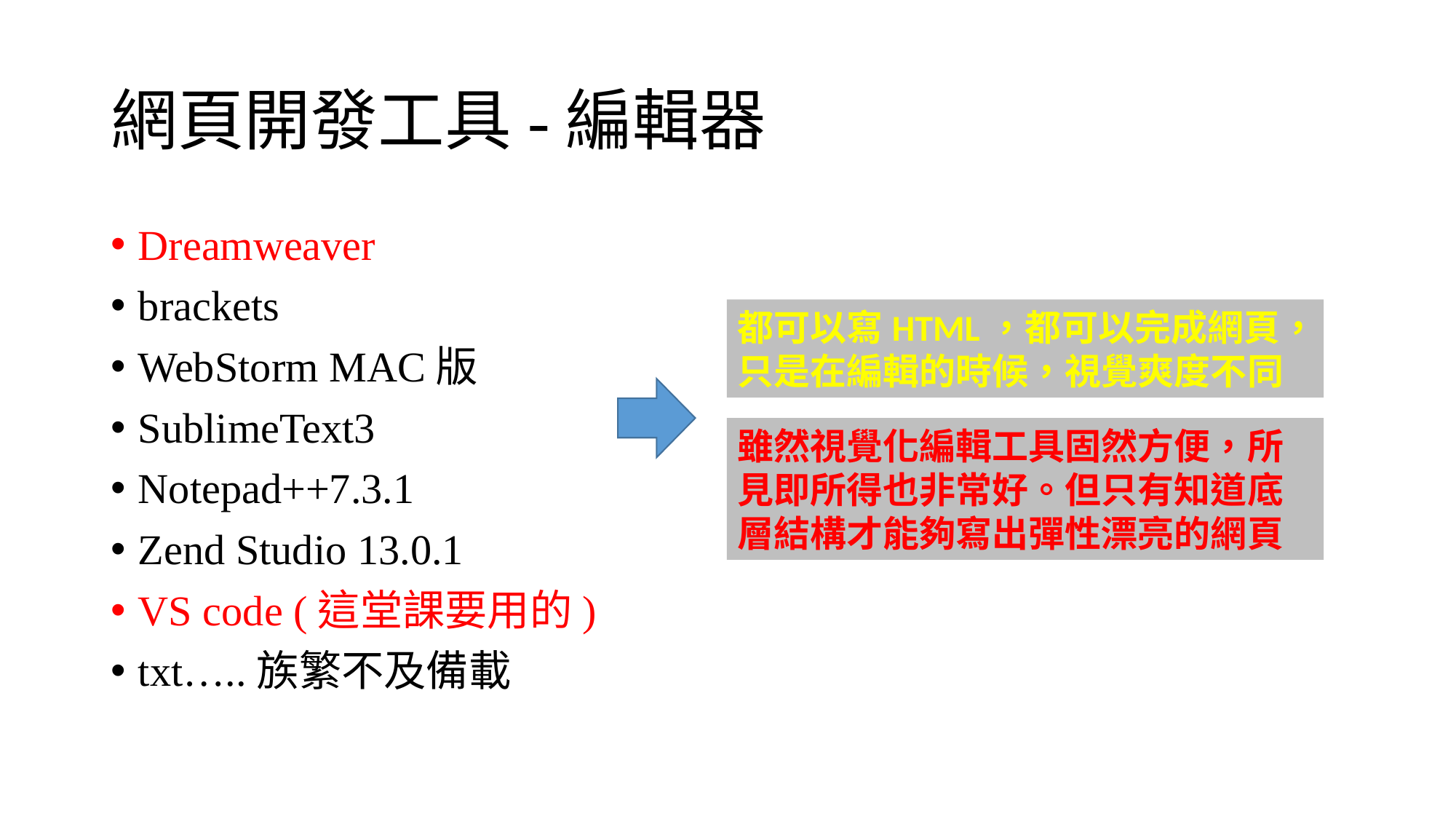

# 網頁開發工具-編輯器
Dreamweaver
brackets
WebStorm MAC版
SublimeText3
Notepad++7.3.1
Zend Studio 13.0.1
VS code (這堂課要用的)
txt…..族繁不及備載

都可以寫HTML，都可以完成網頁，只是在編輯的時候，視覺爽度不同

雖然視覺化編輯工具固然方便，所見即所得也非常好。但只有知道底層結構才能夠寫出彈性漂亮的網頁